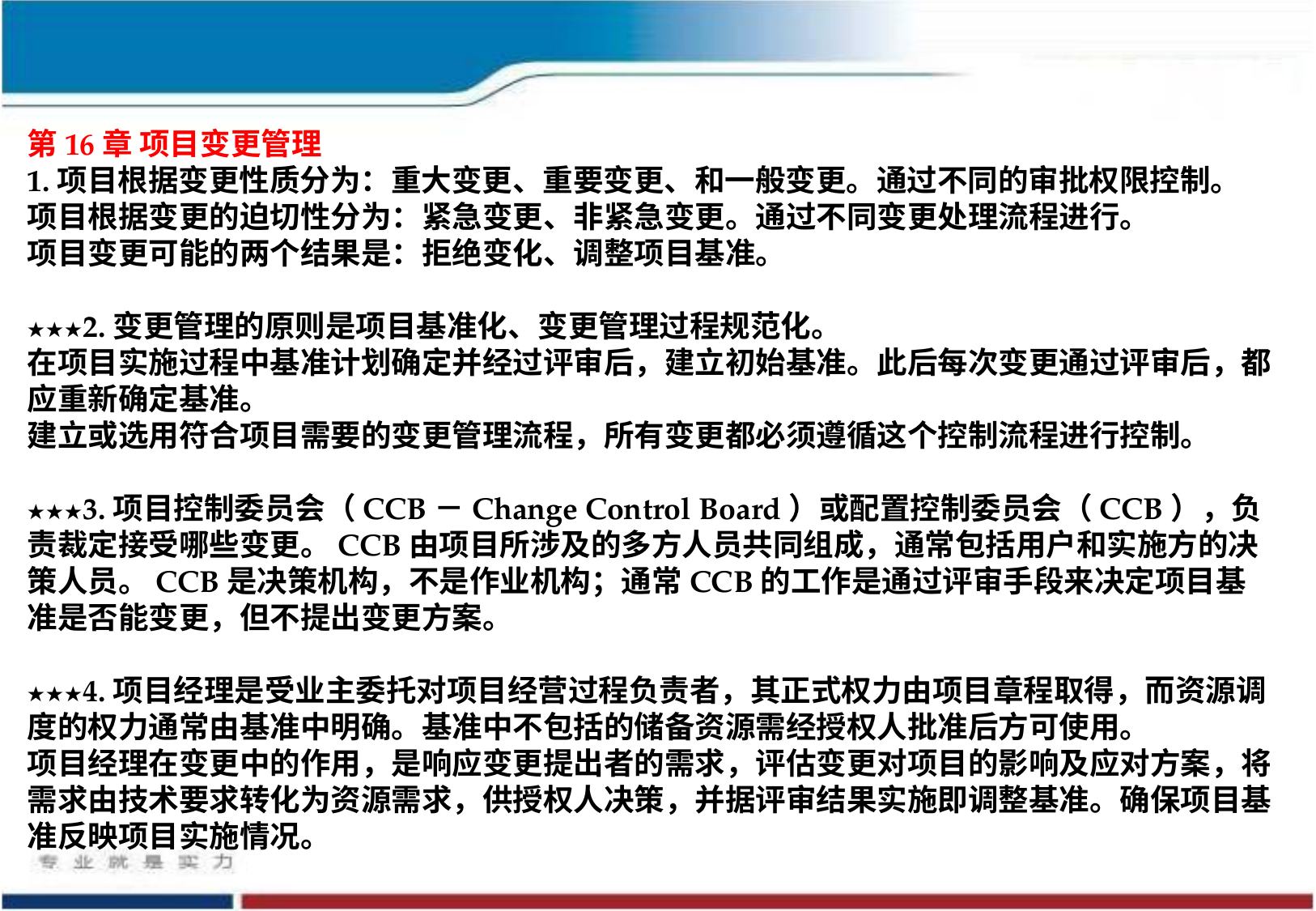

第16章 项目变更管理
1.项目根据变更性质分为：重大变更、重要变更、和一般变更。通过不同的审批权限控制。
项目根据变更的迫切性分为：紧急变更、非紧急变更。通过不同变更处理流程进行。
项目变更可能的两个结果是：拒绝变化、调整项目基准。

★★★2.变更管理的原则是项目基准化、变更管理过程规范化。
在项目实施过程中基准计划确定并经过评审后，建立初始基准。此后每次变更通过评审后，都应重新确定基准。
建立或选用符合项目需要的变更管理流程，所有变更都必须遵循这个控制流程进行控制。

★★★3.项目控制委员会（CCB－Change Control Board）或配置控制委员会（CCB），负责裁定接受哪些变更。CCB由项目所涉及的多方人员共同组成，通常包括用户和实施方的决策人员。CCB是决策机构，不是作业机构；通常CCB的工作是通过评审手段来决定项目基准是否能变更，但不提出变更方案。

★★★4.项目经理是受业主委托对项目经营过程负责者，其正式权力由项目章程取得，而资源调度的权力通常由基准中明确。基准中不包括的储备资源需经授权人批准后方可使用。
项目经理在变更中的作用，是响应变更提出者的需求，评估变更对项目的影响及应对方案，将需求由技术要求转化为资源需求，供授权人决策，并据评审结果实施即调整基准。确保项目基准反映项目实施情况。